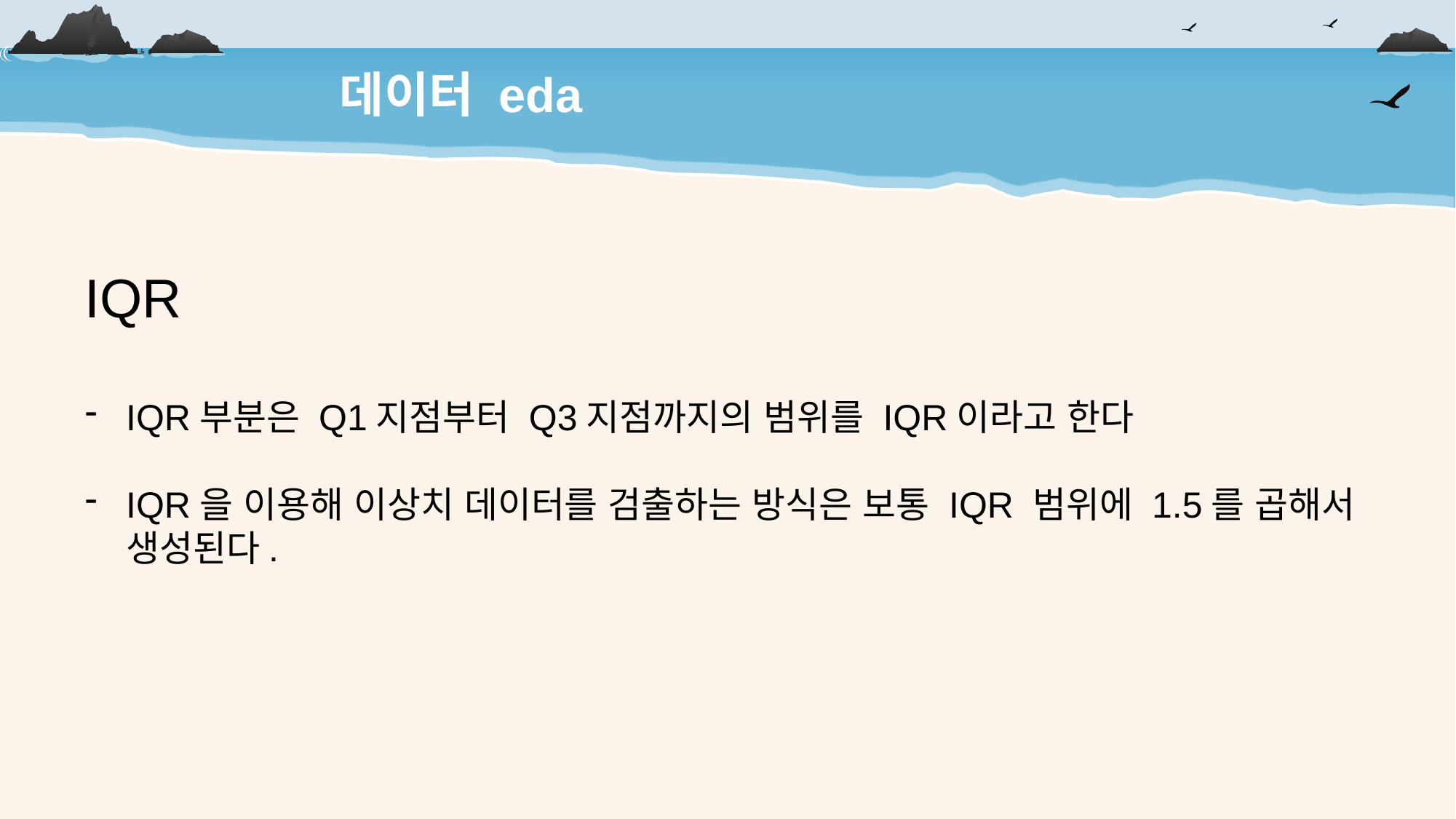

데이터 eda
IQR

IQR부분은 Q1지점부터 Q3지점까지의 범위를 IQR이라고 한다

IQR을 이용해 이상치 데이터를 검출하는 방식은 보통 IQR 범위에 1.5를 곱해서 생성된다.